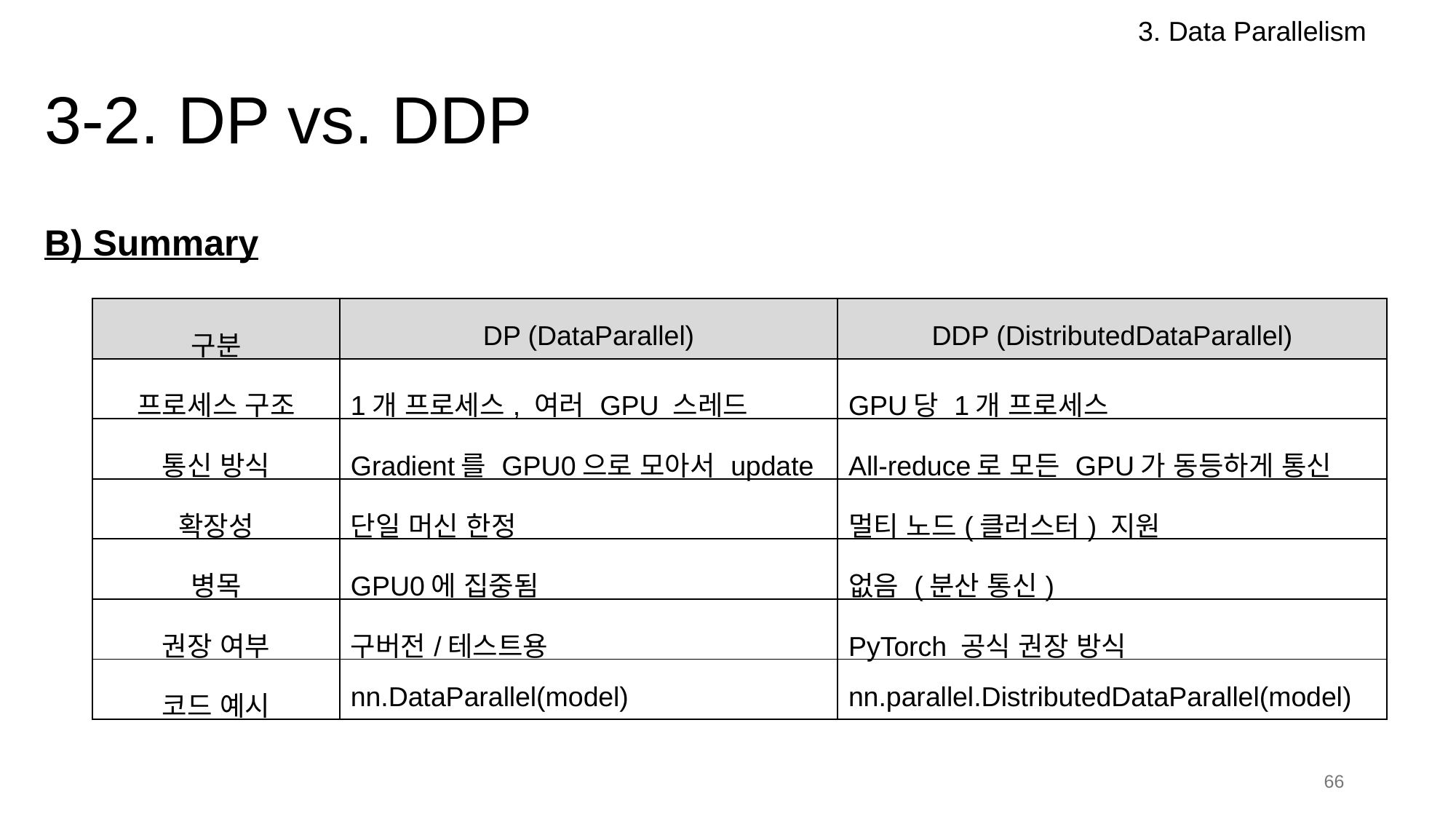

3. Data Parallelism
# 3-2. DP vs. DDP
B) Summary

| 구분 | DP (DataParallel) | DDP (DistributedDataParallel) |
| --- | --- | --- |
| 프로세스 구조 | 1개 프로세스, 여러 GPU 스레드 | GPU당 1개 프로세스 |
| 통신 방식 | Gradient를 GPU0으로 모아서 update | All-reduce로 모든 GPU가 동등하게 통신 |
| 확장성 | 단일 머신 한정 | 멀티 노드(클러스터) 지원 |
| 병목 | GPU0에 집중됨 | 없음 (분산 통신) |
| 권장 여부 | 구버전/테스트용 | PyTorch 공식 권장 방식 |
| 코드 예시 | nn.DataParallel(model) | nn.parallel.DistributedDataParallel(model) |
66